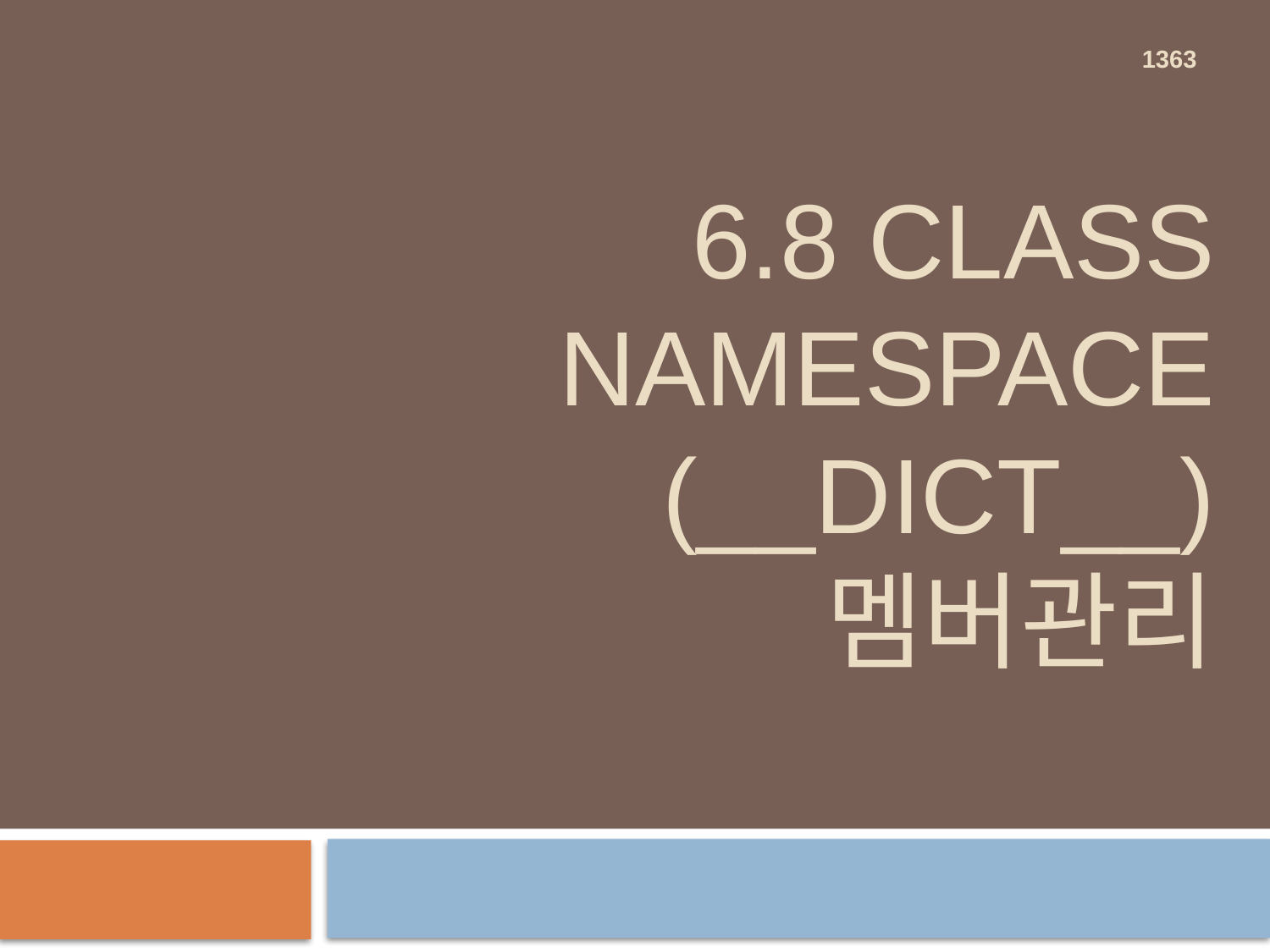

1363
# 6.8 class Namespace (__dict__) 멤버관리